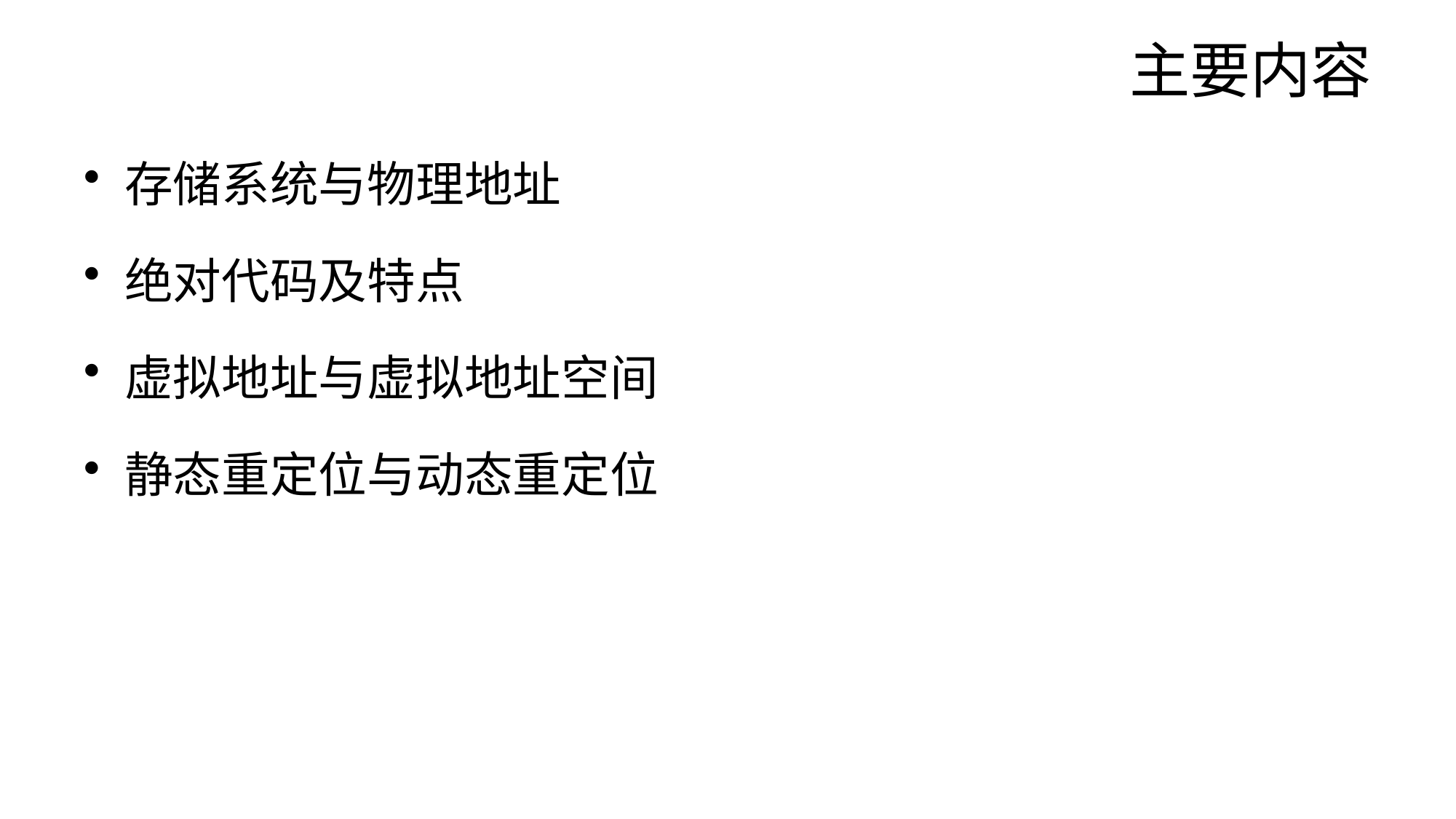

# 主要内容
存储系统与物理地址
绝对代码及特点
虚拟地址与虚拟地址空间
静态重定位与动态重定位